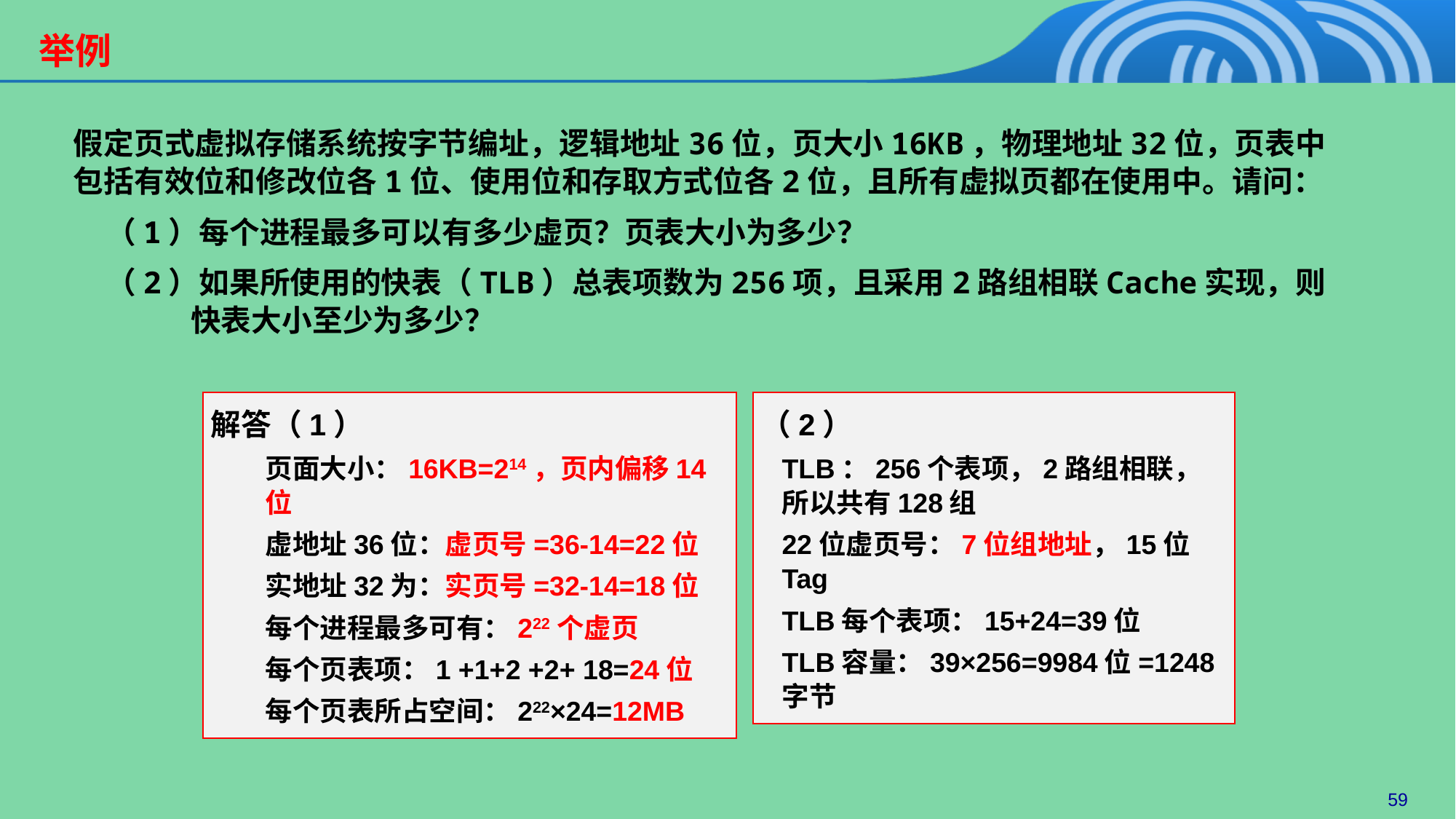

# 举例
假定页式虚拟存储系统按字节编址，逻辑地址36位，页大小16KB，物理地址32位，页表中包括有效位和修改位各1位、使用位和存取方式位各2位，且所有虚拟页都在使用中。请问：
（1）每个进程最多可以有多少虚页？页表大小为多少？
（2）如果所使用的快表（TLB）总表项数为256项，且采用2路组相联Cache实现，则快表大小至少为多少？
（2）
TLB：256个表项，2路组相联，所以共有128组
22位虚页号：7位组地址，15位Tag
TLB每个表项：15+24=39位
TLB容量：39×256=9984位=1248字节
解答（1）
页面大小：16KB=214，页内偏移14位
虚地址36位：虚页号=36-14=22位
实地址32为：实页号=32-14=18位
每个进程最多可有：222个虚页
每个页表项：1 +1+2 +2+ 18=24位
每个页表所占空间：222×24=12MB